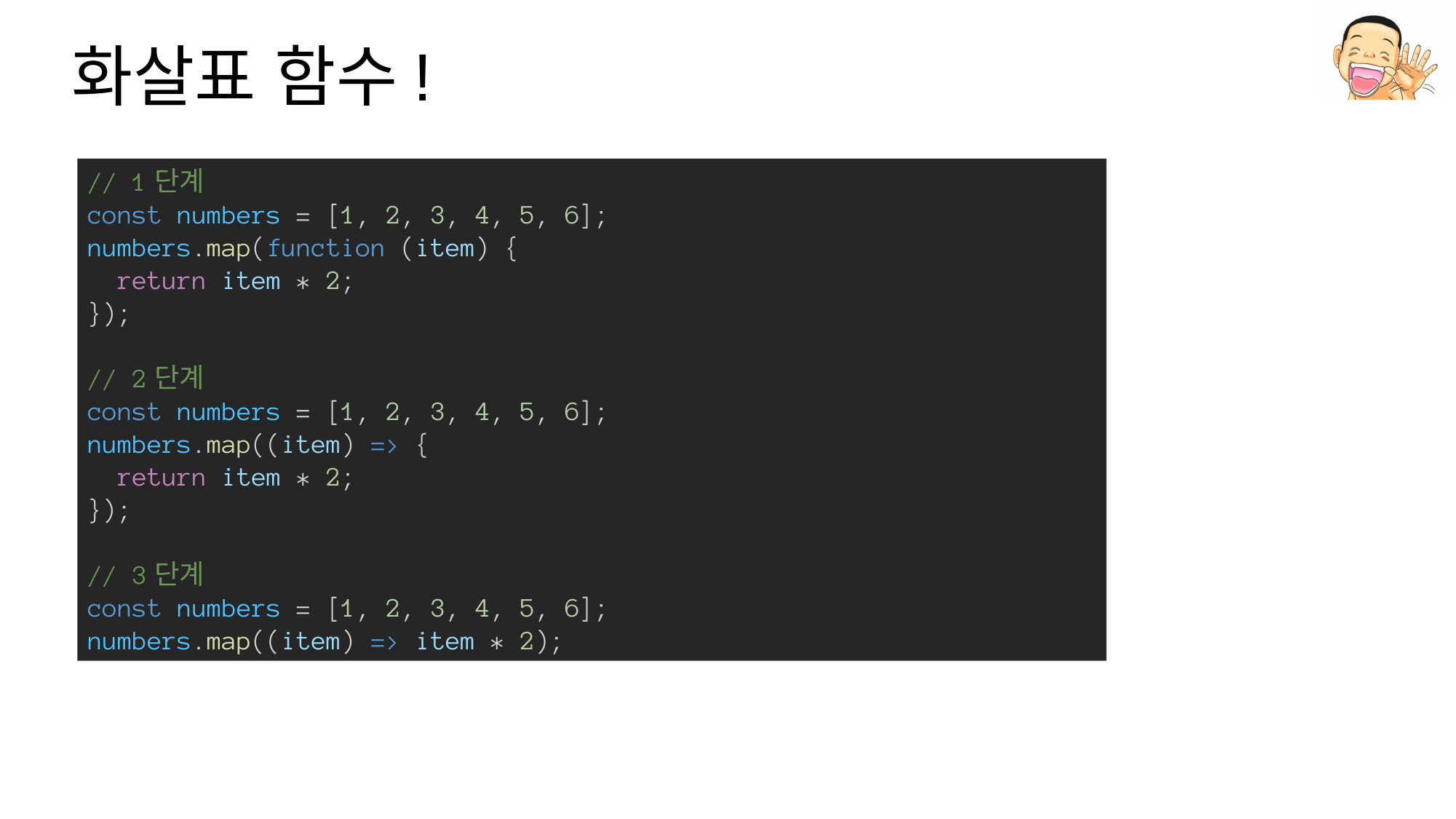

# 화살표 함수!
// 1단계
const numbers = [1, 2, 3, 4, 5, 6];
numbers.map(function (item) {
  return item * 2;
});

// 2단계
const numbers = [1, 2, 3, 4, 5, 6];
numbers.map((item) => {
  return item * 2;
});
// 3단계
const numbers = [1, 2, 3, 4, 5, 6];
numbers.map((item) => item * 2);